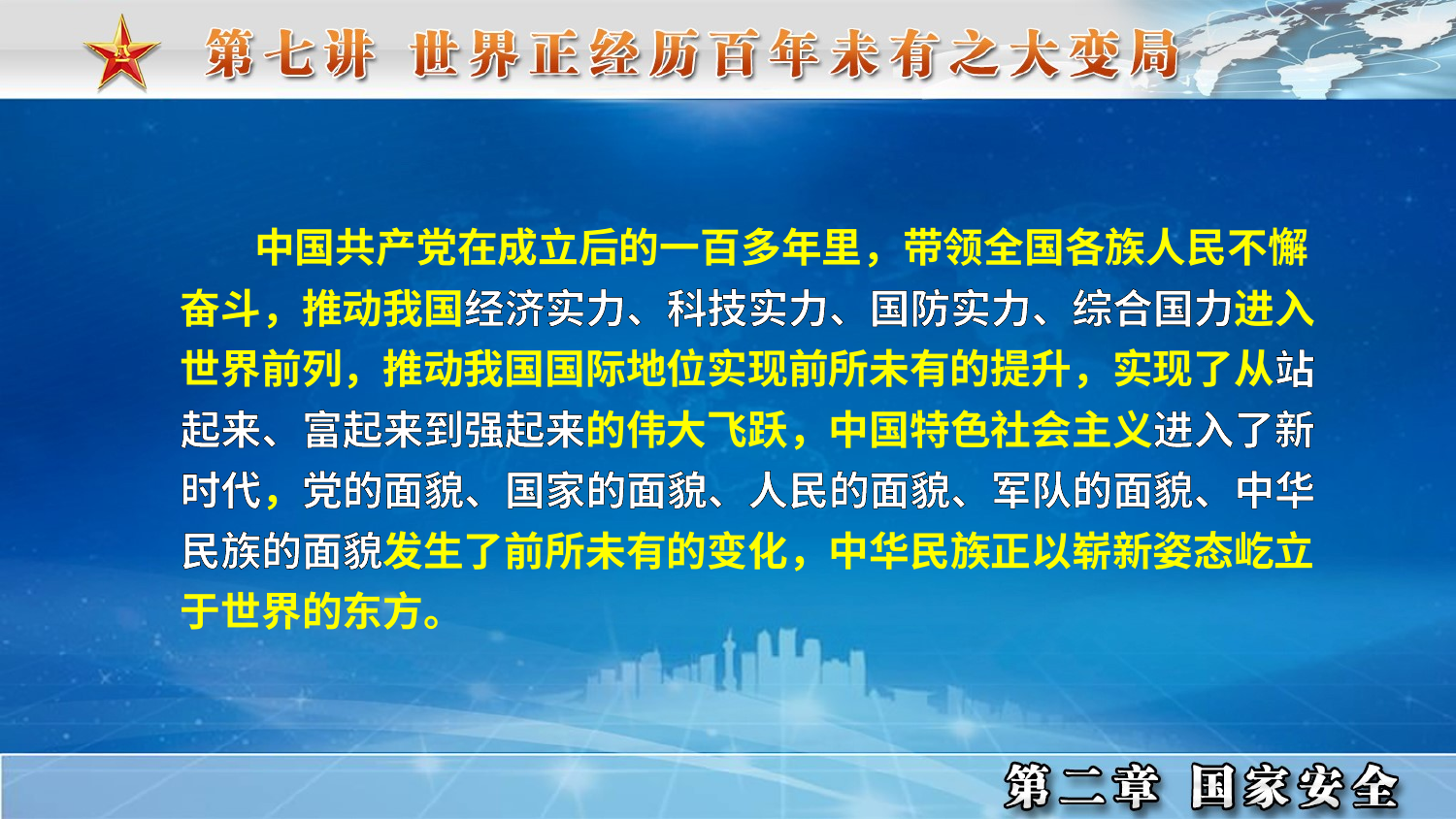

中国共产党在成立后的一百多年里，带领全国各族人民不懈奋斗，推动我国经济实力、科技实力、国防实力、综合国力进入世界前列，推动我国国际地位实现前所未有的提升，实现了从站起来、富起来到强起来的伟大飞跃，中国特色社会主义进入了新时代，党的面貌、国家的面貌、人民的面貌、军队的面貌、中华民族的面貌发生了前所未有的变化，中华民族正以崭新姿态屹立于世界的东方。